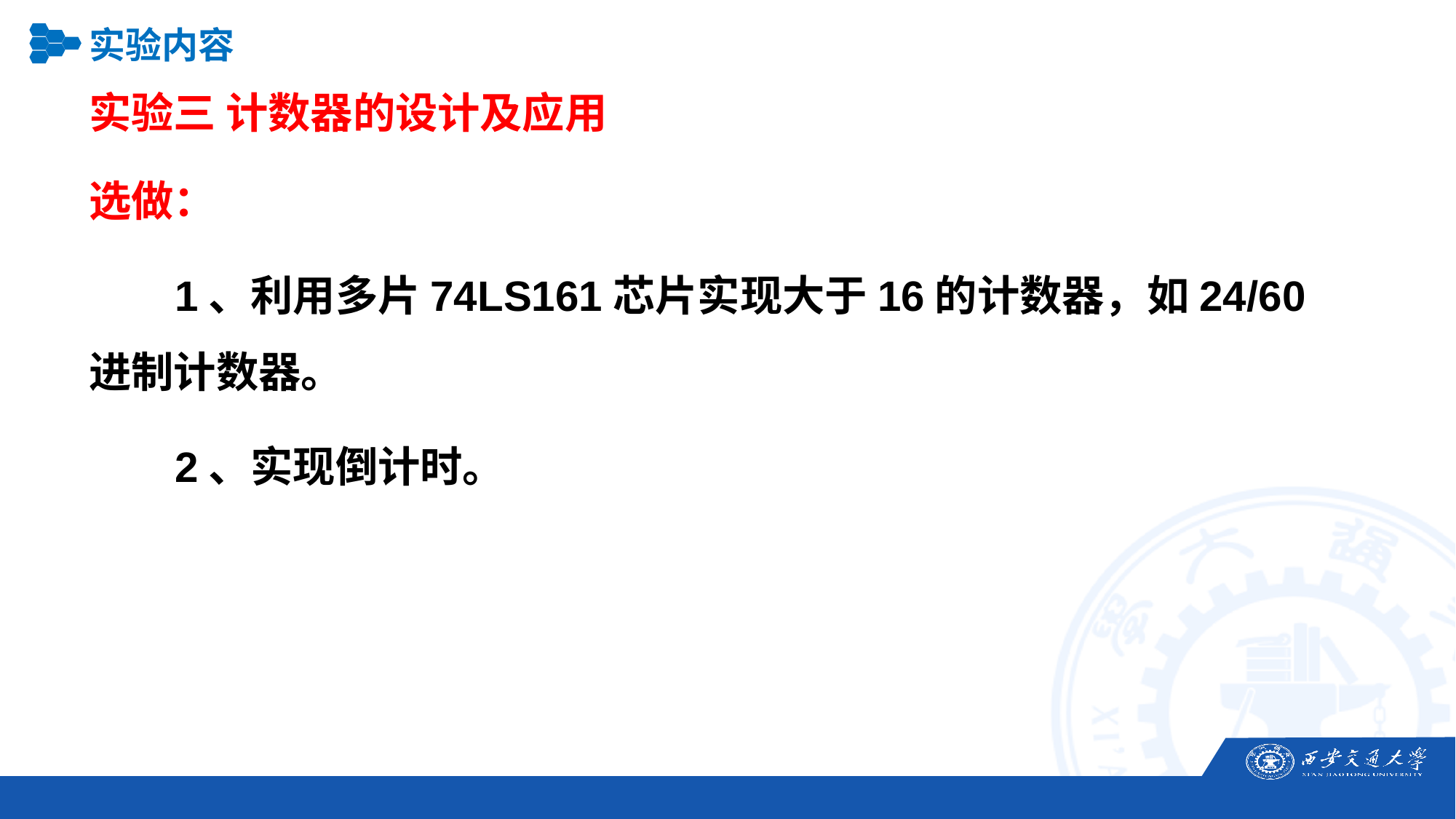

实验内容
实验三 计数器的设计及应用
选做：
1、利用多片74LS161芯片实现大于16的计数器，如24/60进制计数器。
2、实现倒计时。